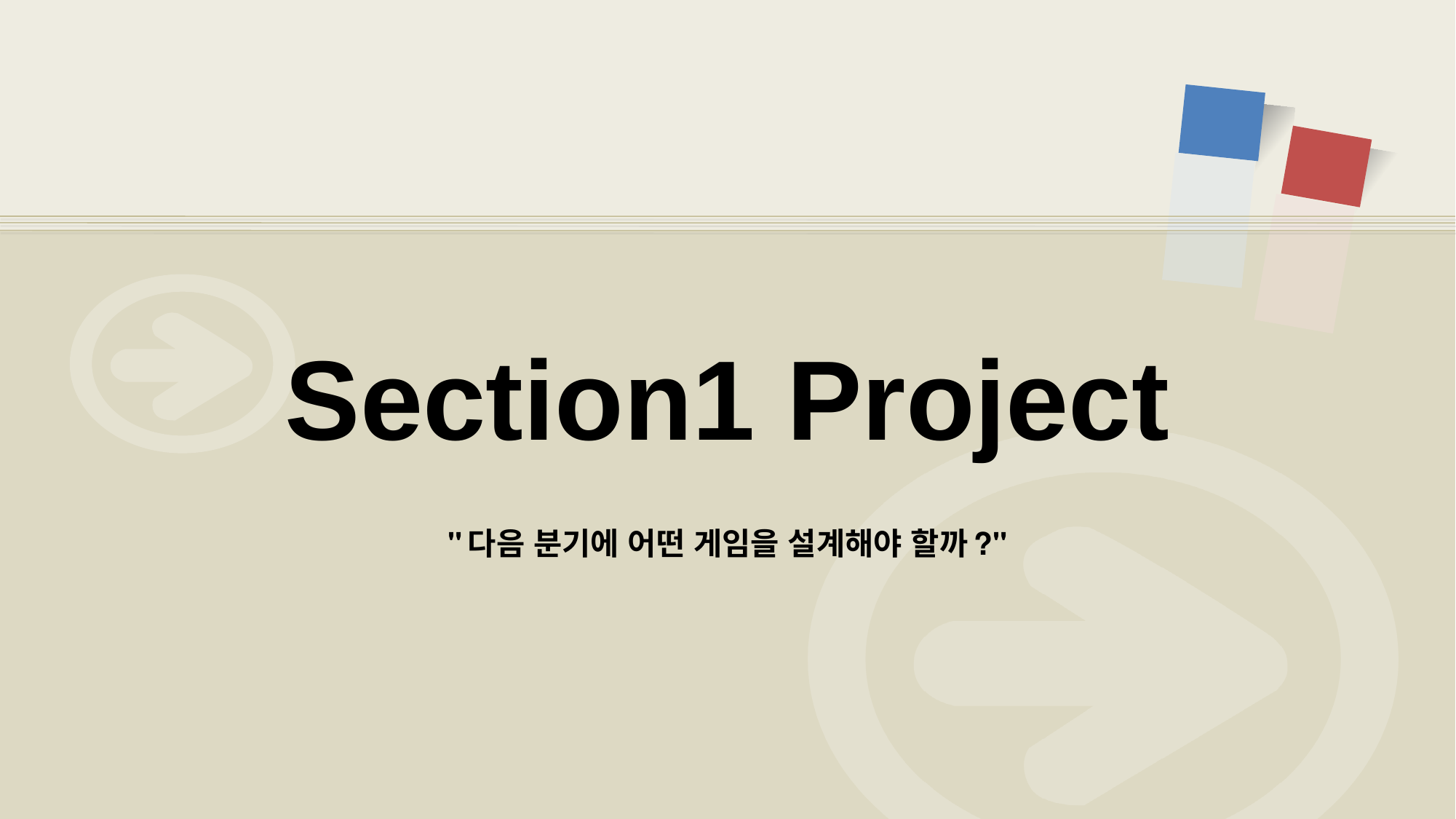

# Section1 Project "다음 분기에 어떤 게임을 설계해야 할까?"